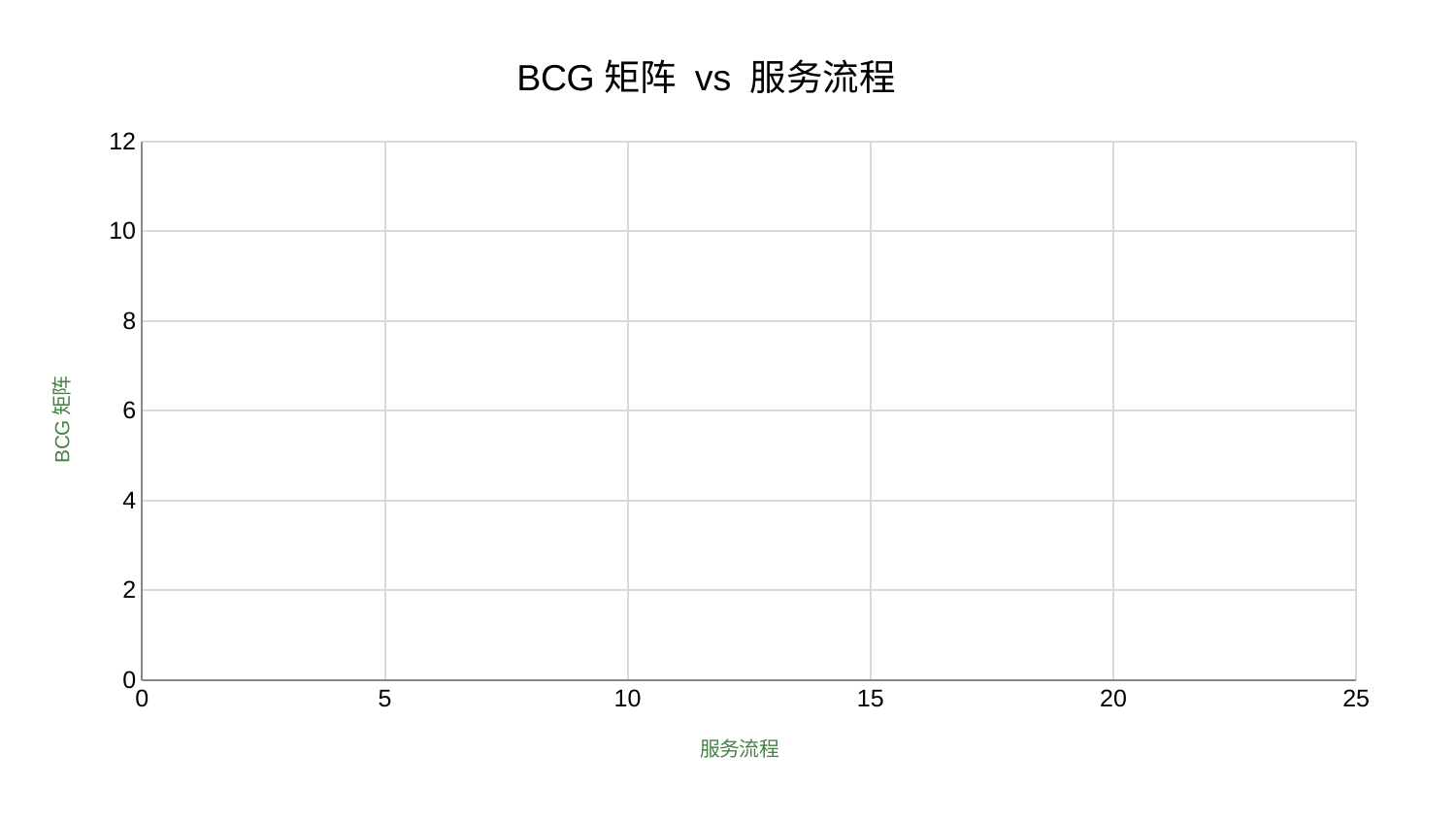

### Chart: BCG矩阵 vs 服务流程

| Category | BCG矩阵 |
|---|---|
255